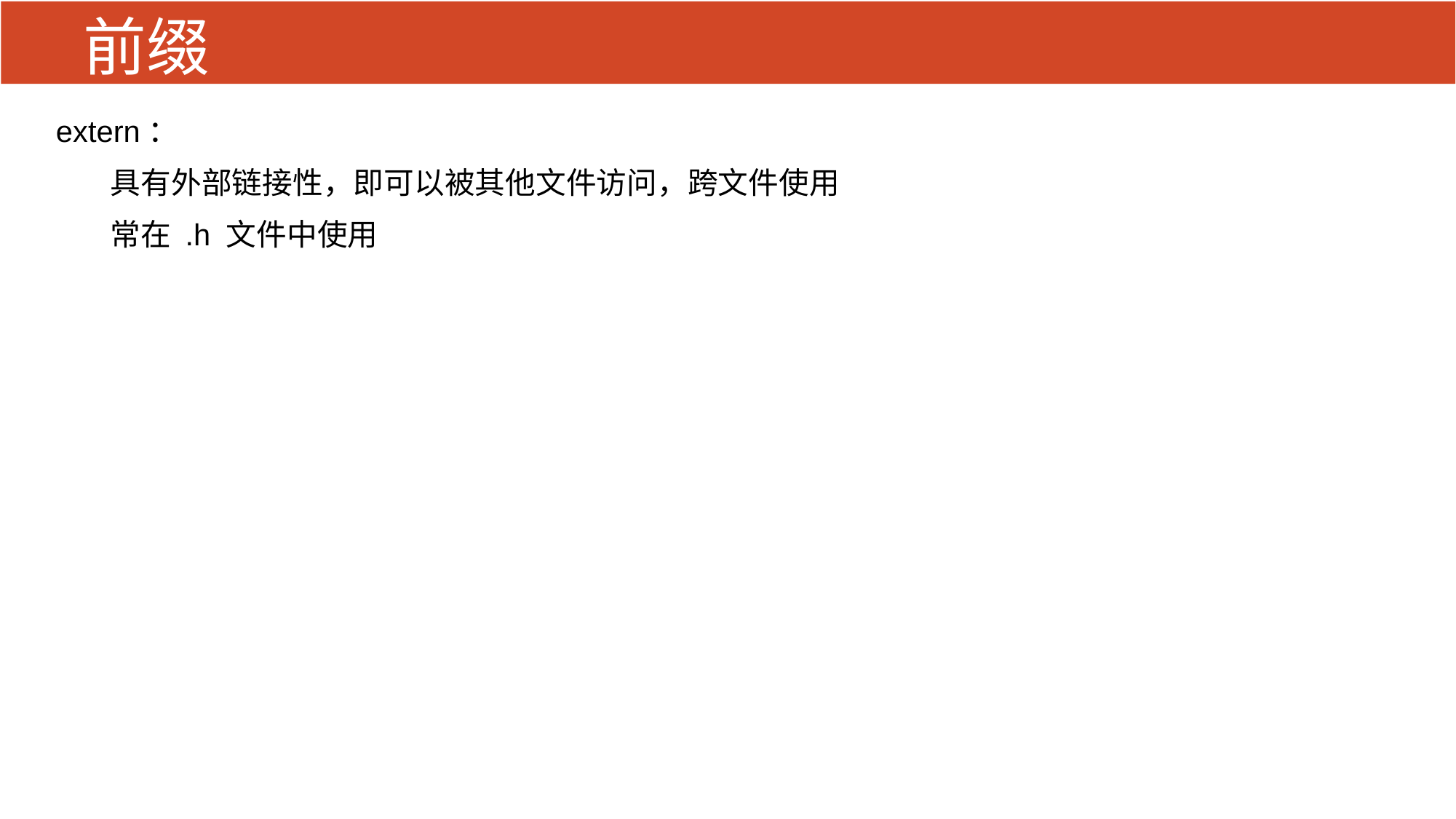

# 前缀
extern：
具有外部链接性，即可以被其他文件访问，跨文件使用
常在 .h 文件中使用